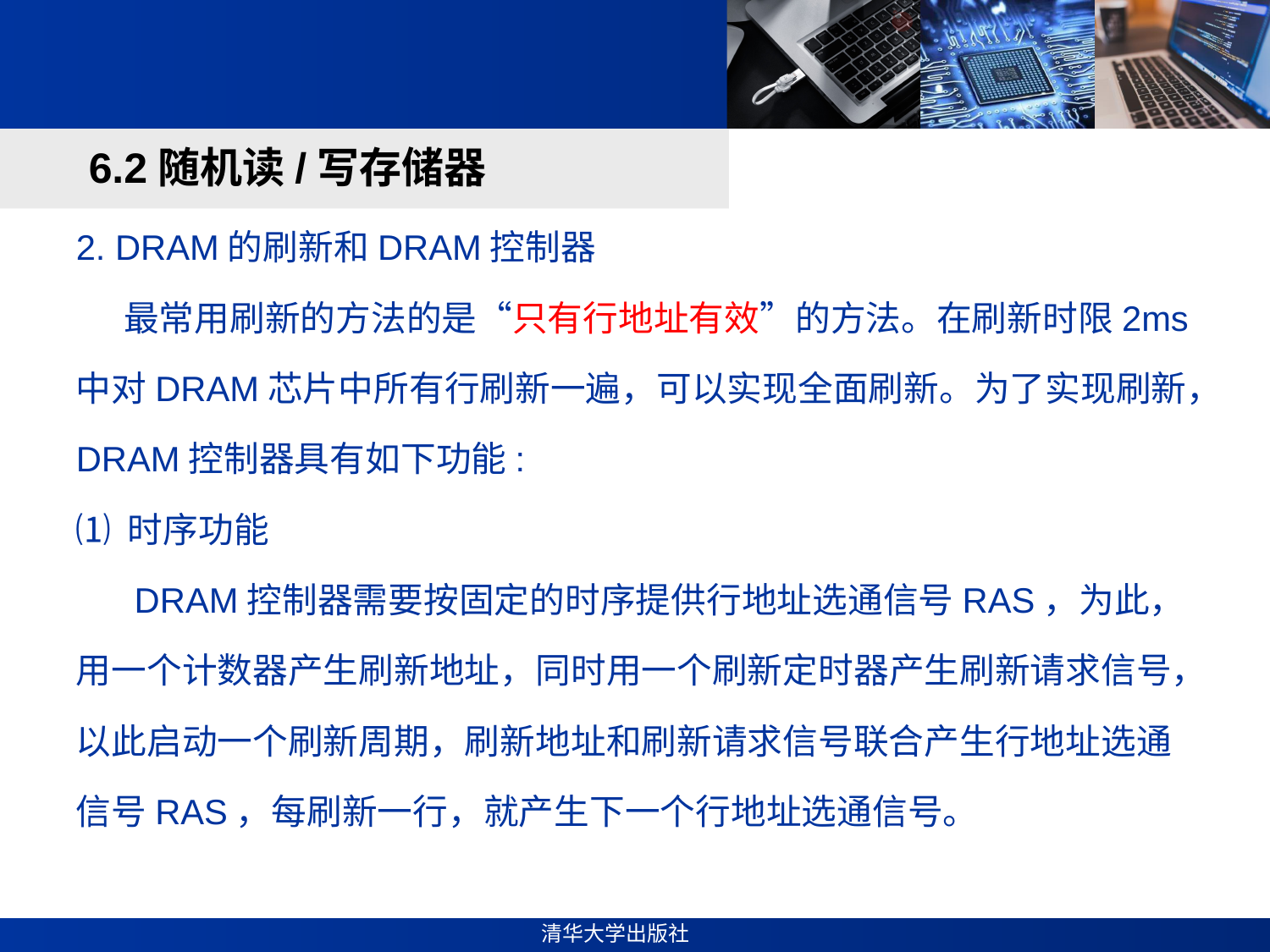

#
6.2随机读/写存储器
2. DRAM的刷新和DRAM控制器
     最常用刷新的方法的是“只有行地址有效”的方法。在刷新时限2ms中对DRAM芯片中所有行刷新一遍，可以实现全面刷新。为了实现刷新，DRAM控制器具有如下功能:
⑴ 时序功能
      DRAM控制器需要按固定的时序提供行地址选通信号RAS，为此，用一个计数器产生刷新地址，同时用一个刷新定时器产生刷新请求信号，以此启动一个刷新周期，刷新地址和刷新请求信号联合产生行地址选通信号RAS，每刷新一行，就产生下一个行地址选通信号。